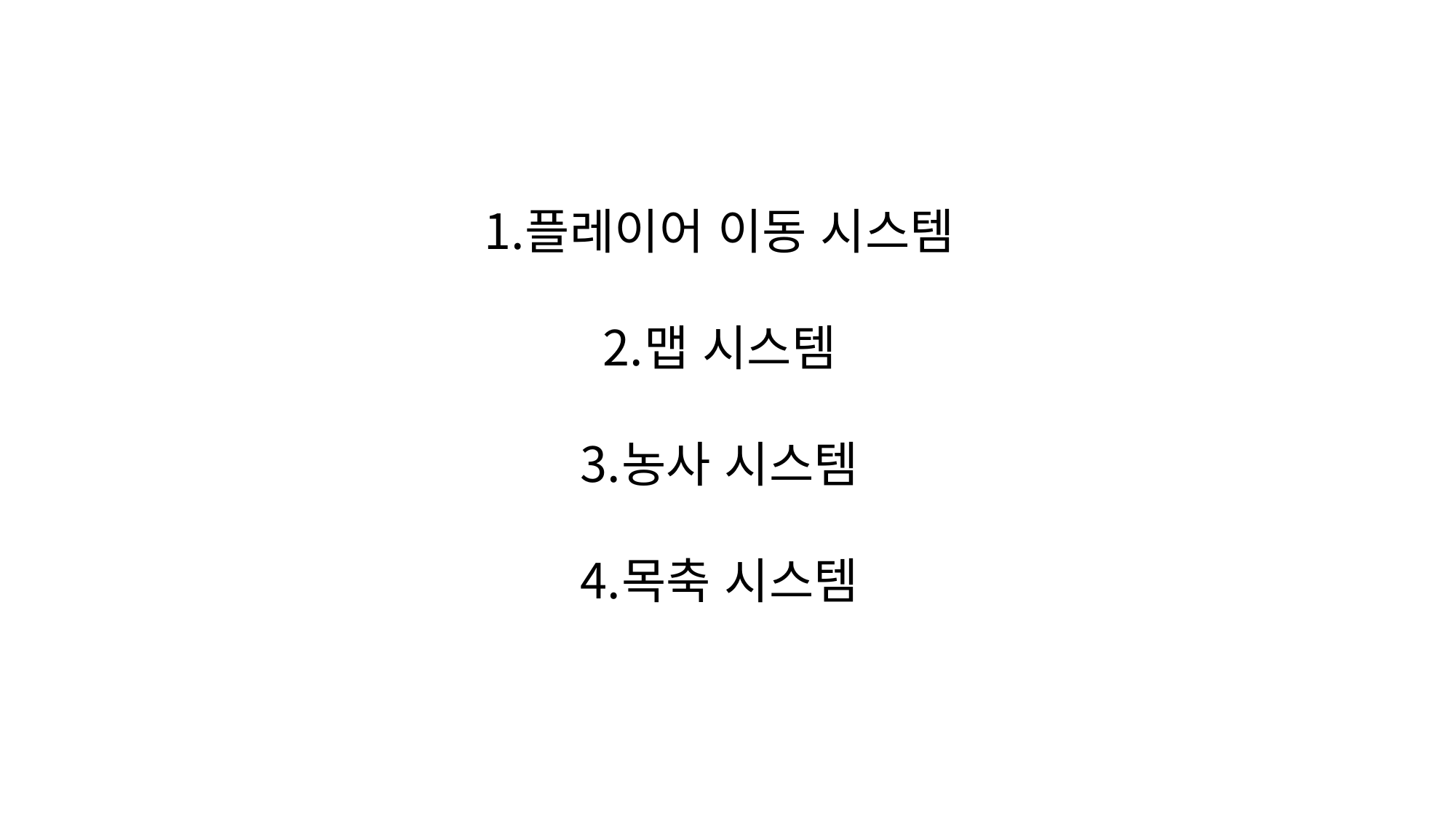

플레이어 이동 시스템

맵 시스템

농사 시스템

목축 시스템